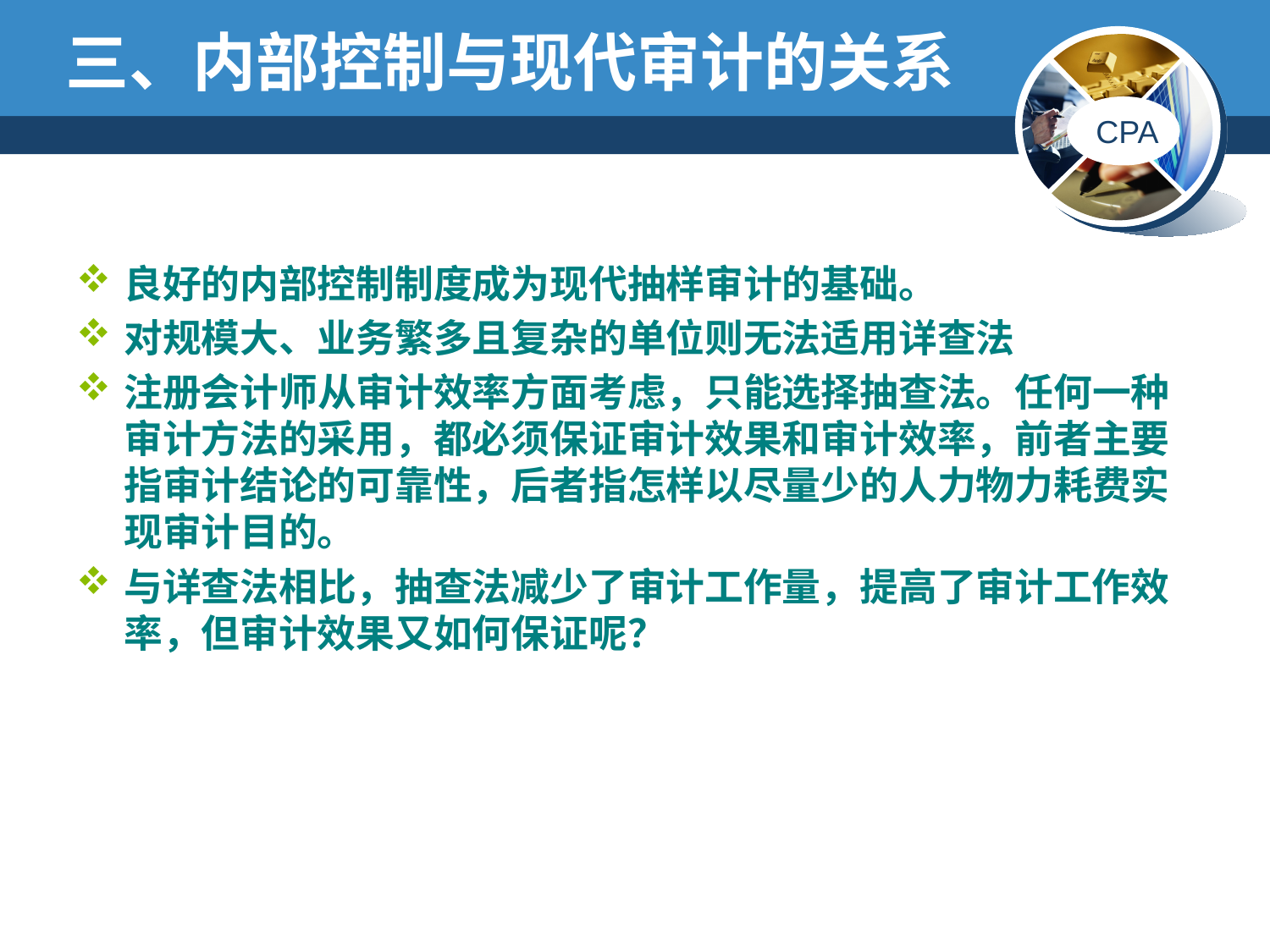

# 三、内部控制与现代审计的关系
良好的内部控制制度成为现代抽样审计的基础。
对规模大、业务繁多且复杂的单位则无法适用详查法
注册会计师从审计效率方面考虑，只能选择抽查法。任何一种审计方法的采用，都必须保证审计效果和审计效率，前者主要指审计结论的可靠性，后者指怎样以尽量少的人力物力耗费实现审计目的。
与详查法相比，抽查法减少了审计工作量，提高了审计工作效率，但审计效果又如何保证呢？